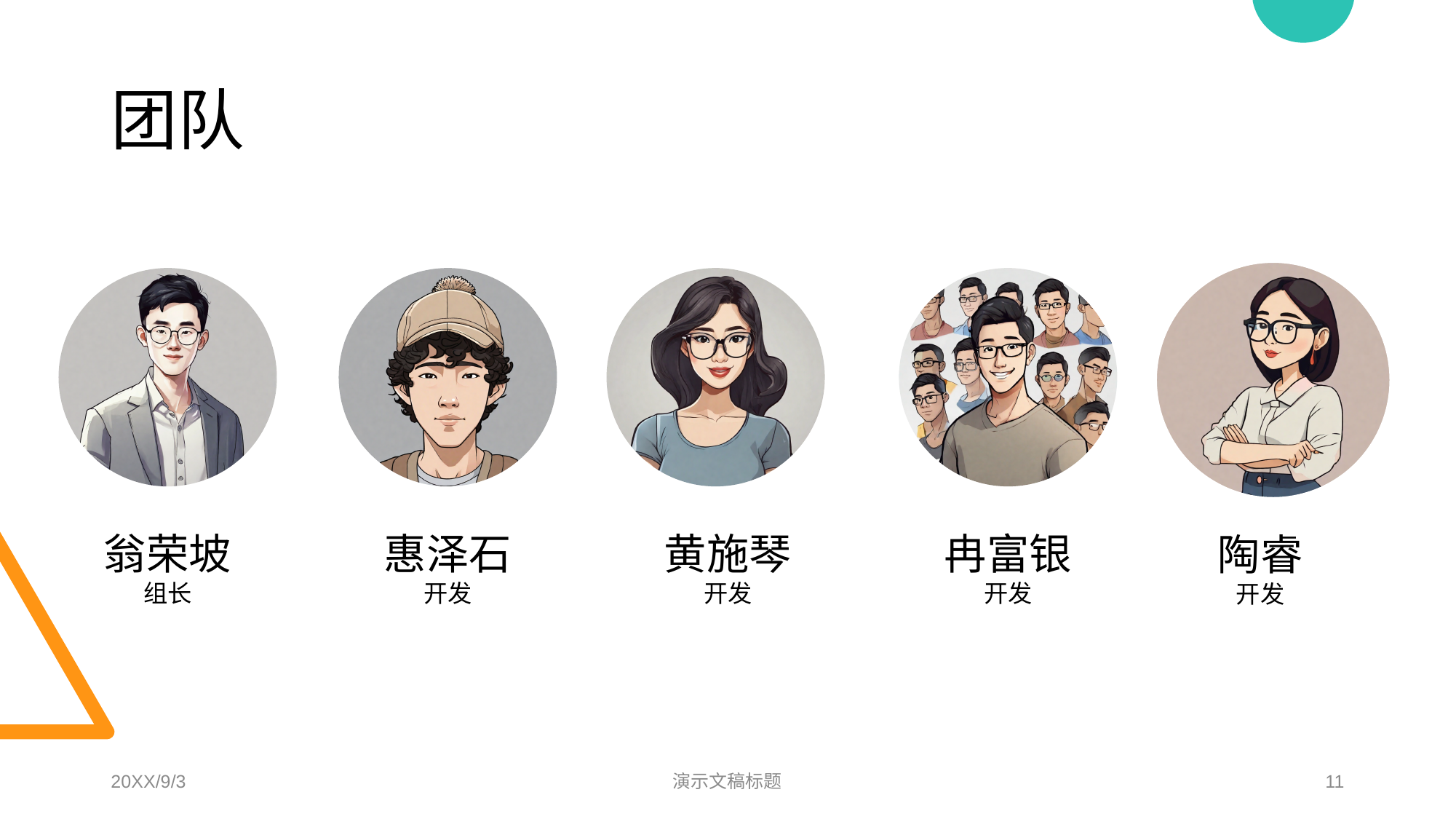

# 团队
翁荣坡
组长
惠泽石
开发
黄施琴
开发
冉富银
开发
陶睿
开发
20XX/9/3
演示文稿标题
11